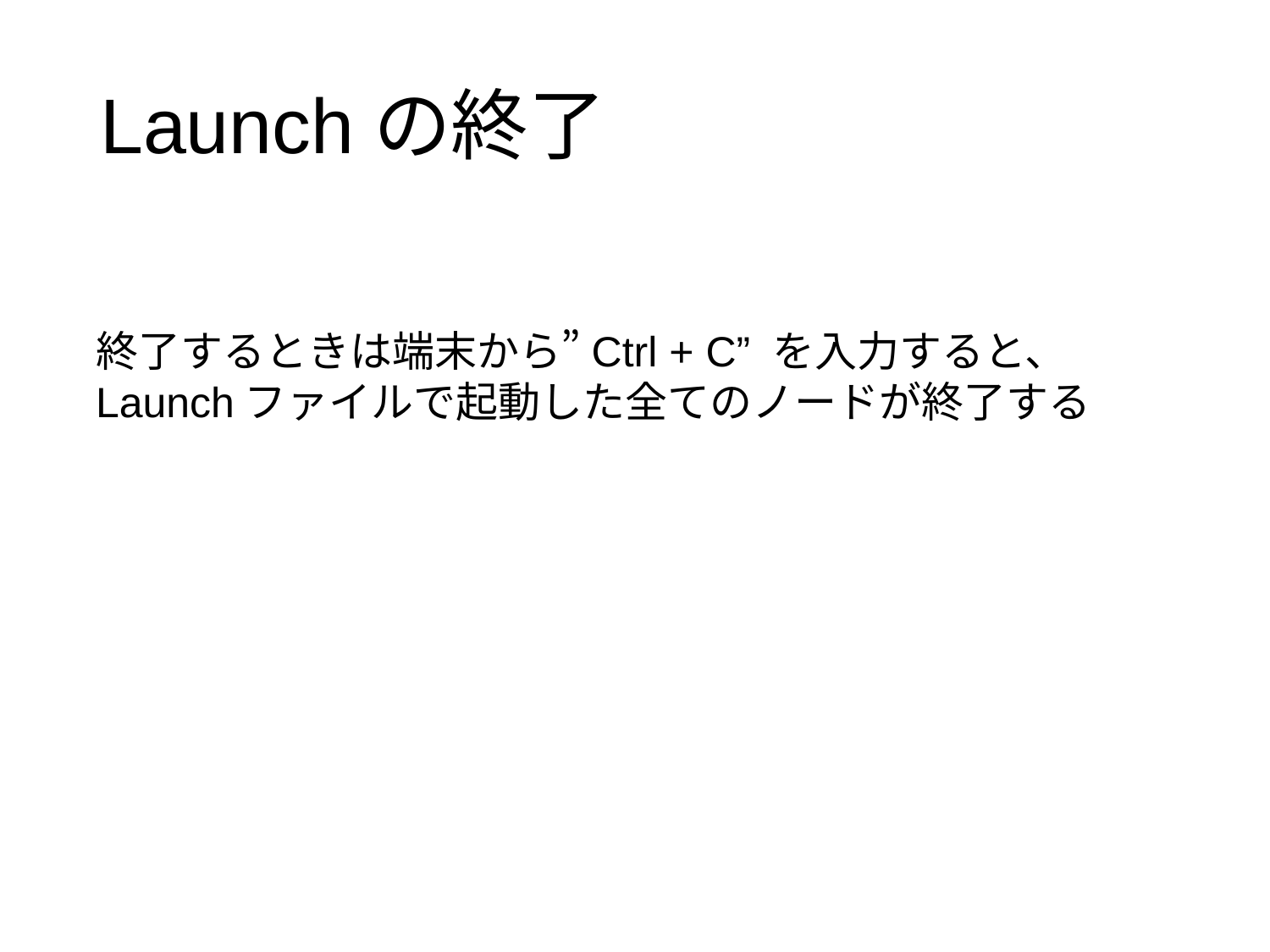

# Launchの終了
終了するときは端末から”Ctrl + C” を入力すると、
Launchファイルで起動した全てのノードが終了する